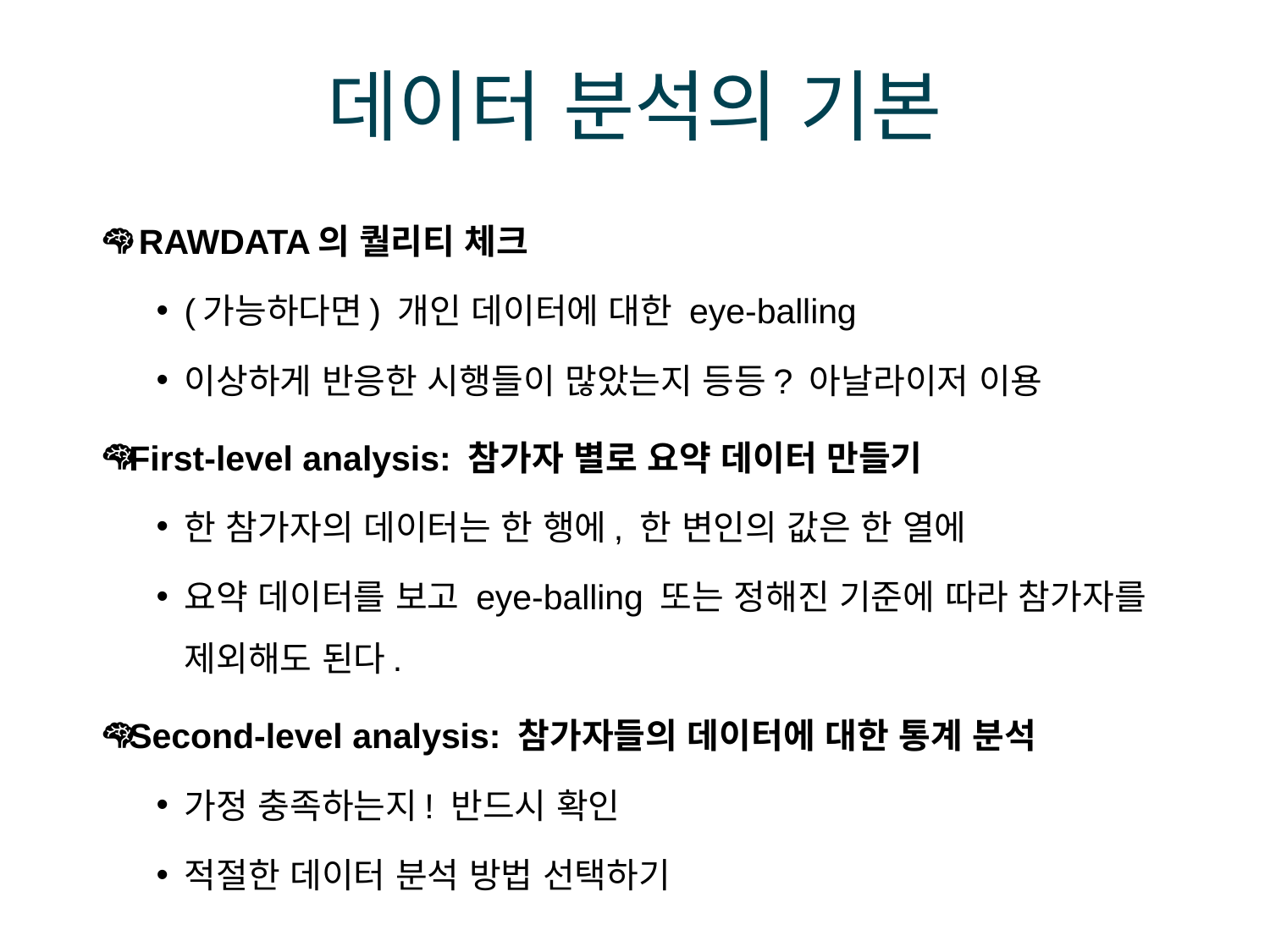

# 데이터 분석의 기본
 RAWDATA의 퀄리티 체크
(가능하다면) 개인 데이터에 대한 eye-balling
이상하게 반응한 시행들이 많았는지 등등? 아날라이저 이용
First-level analysis: 참가자 별로 요약 데이터 만들기
한 참가자의 데이터는 한 행에, 한 변인의 값은 한 열에
요약 데이터를 보고 eye-balling 또는 정해진 기준에 따라 참가자를 제외해도 된다.
Second-level analysis: 참가자들의 데이터에 대한 통계 분석
가정 충족하는지! 반드시 확인
적절한 데이터 분석 방법 선택하기